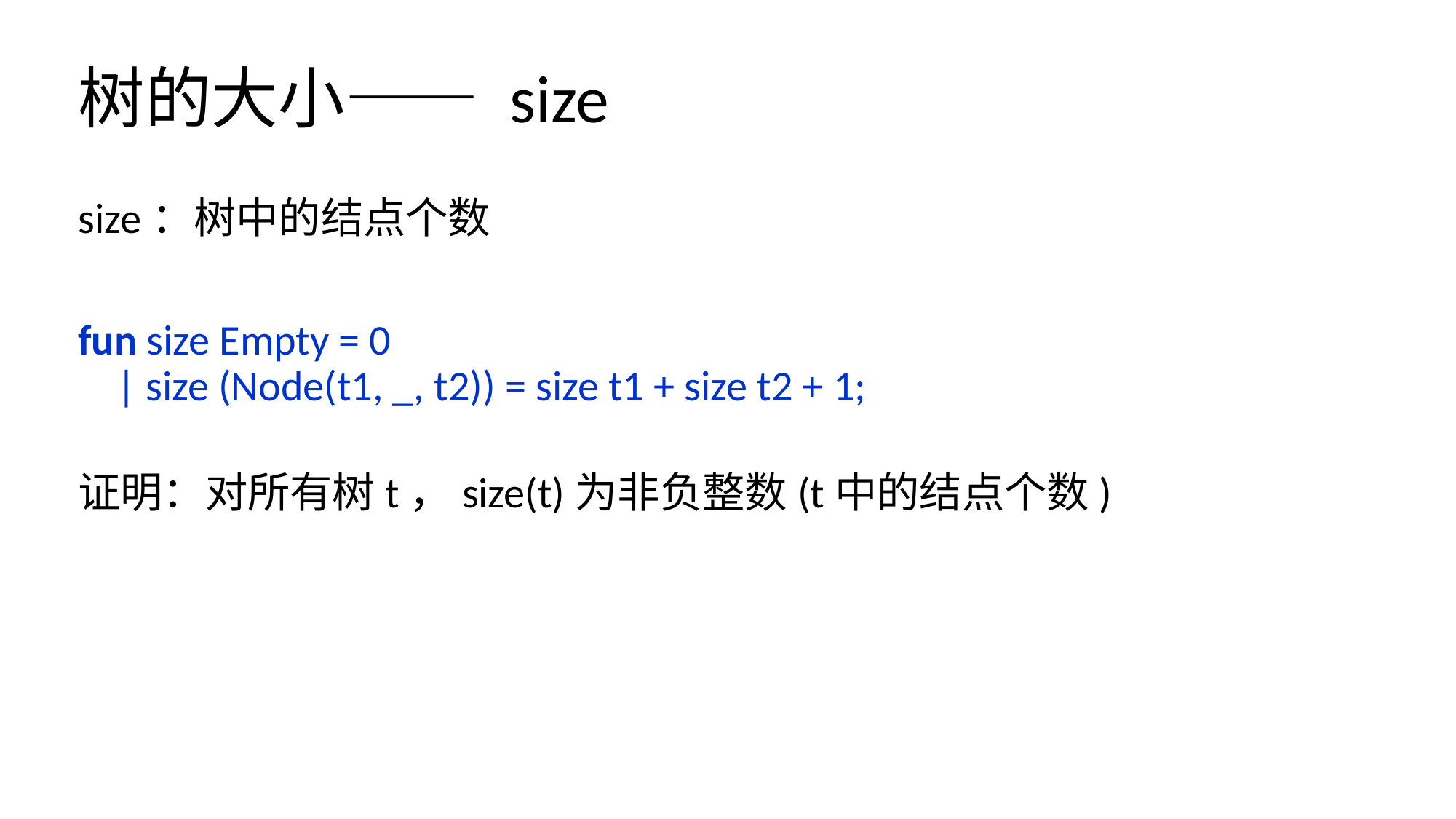

# 树的大小—— size
size：树中的结点个数

fun size Empty = 0
    | size (Node(t1, _, t2)) = size t1 + size t2 + 1;
证明：对所有树t，size(t)为非负整数(t中的结点个数)